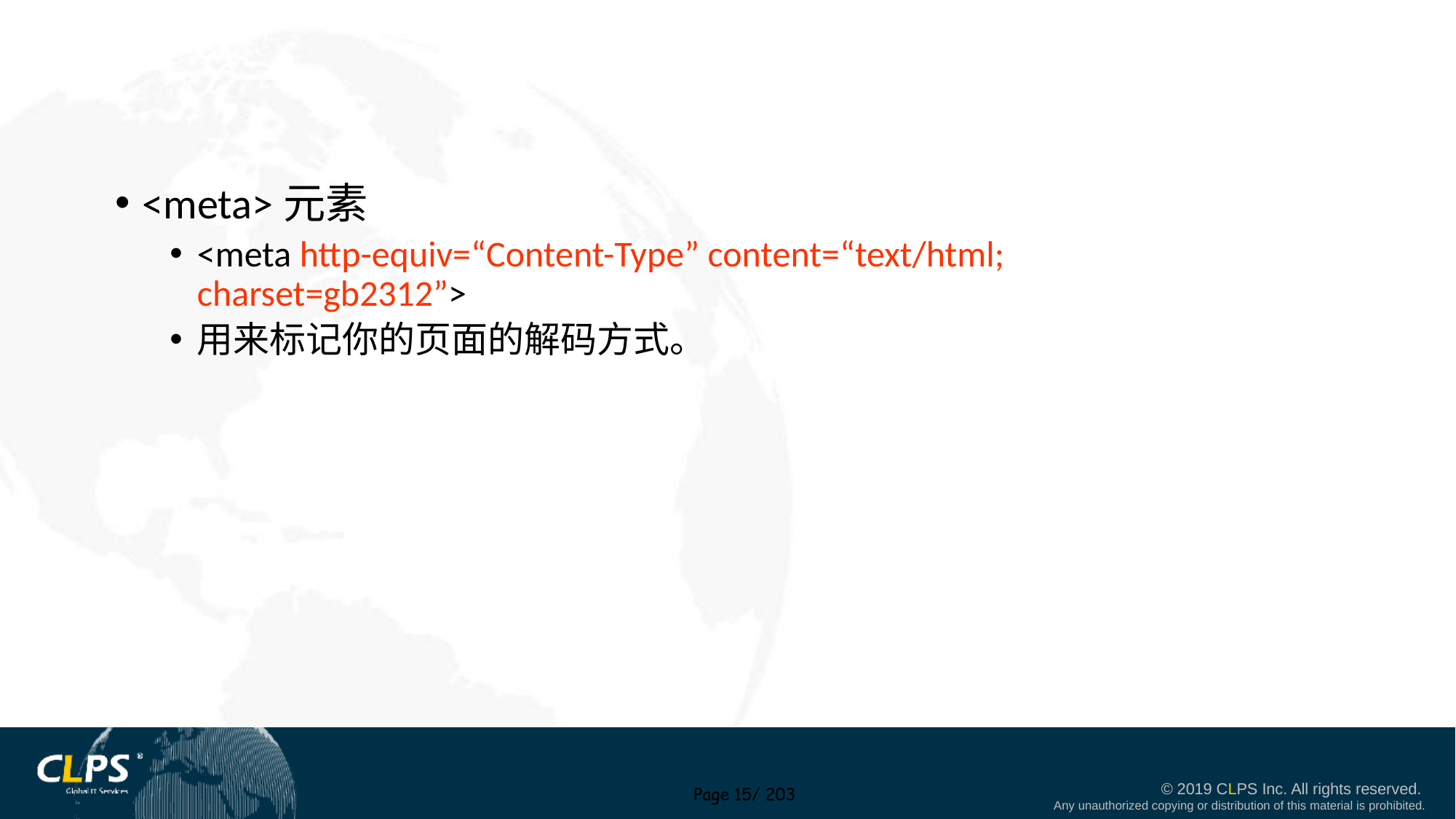

<meta>元素
<meta http-equiv=“Content-Type” content=“text/html; charset=gb2312”>
用来标记你的页面的解码方式。
Page 15/ 203